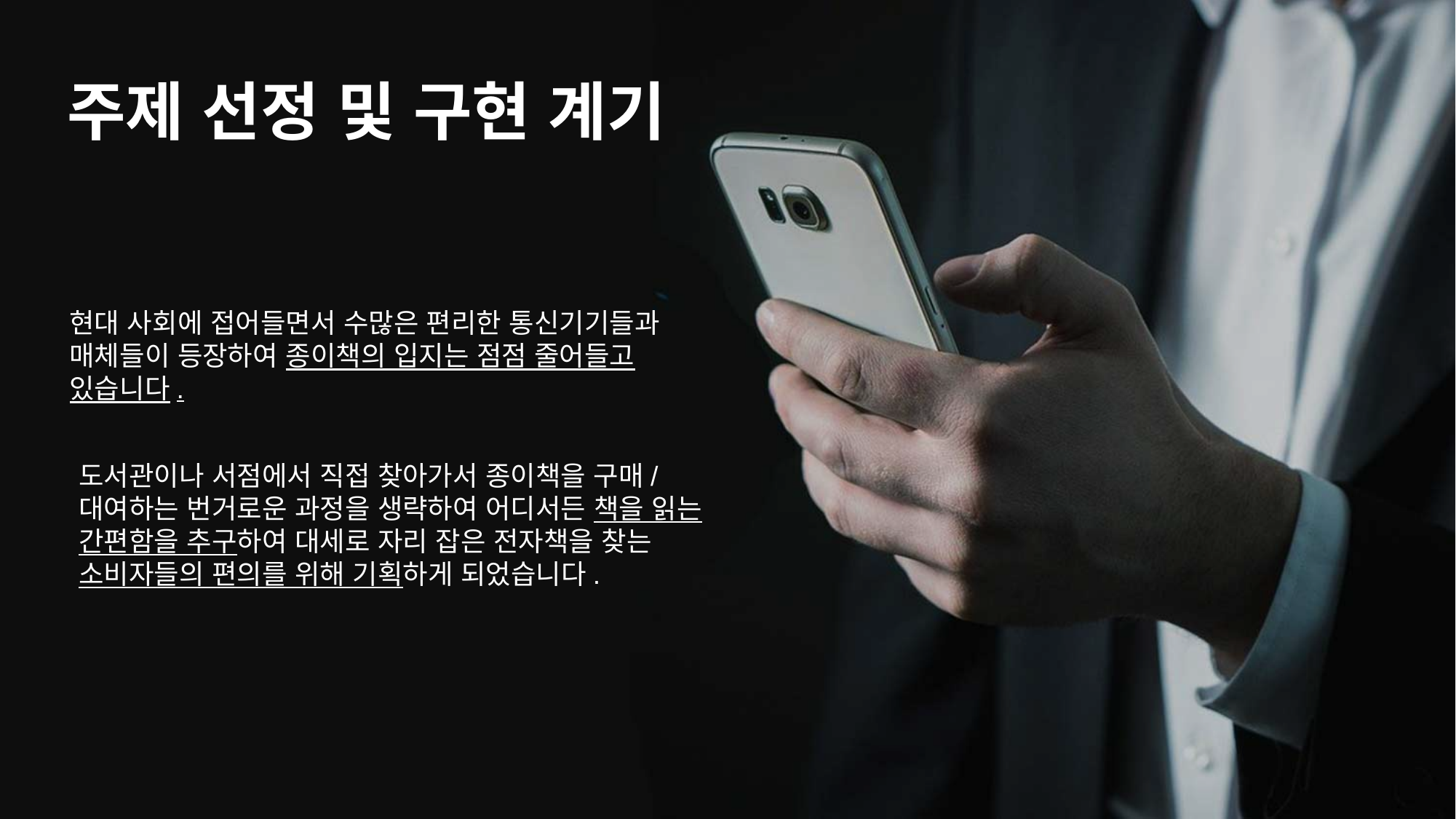

주제 선정 및 구현 계기
현대 사회에 접어들면서 수많은 편리한 통신기기들과 매체들이 등장하여 종이책의 입지는 점점 줄어들고 있습니다.
도서관이나 서점에서 직접 찾아가서 종이책을 구매/대여하는 번거로운 과정을 생략하여 어디서든 책을 읽는 간편함을 추구하여 대세로 자리 잡은 전자책을 찾는 소비자들의 편의를 위해 기획하게 되었습니다.